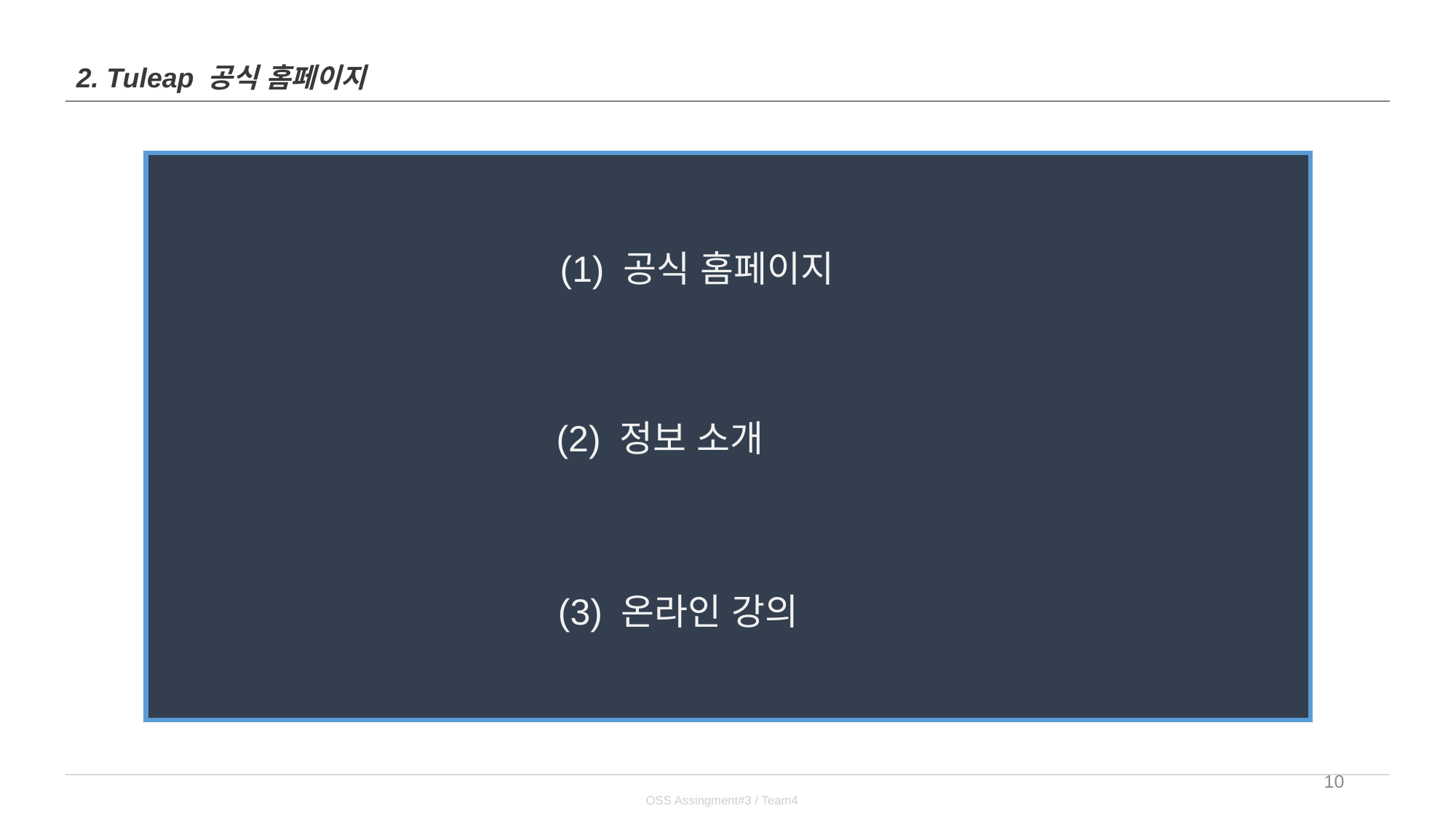

| 2. Tuleap 공식 홈페이지 |  |
| --- | --- |

(1) 공식 홈페이지
(2) 정보 소개
(3) 온라인 강의
10
| OSS Assingment#3 / Team4 |
| --- |